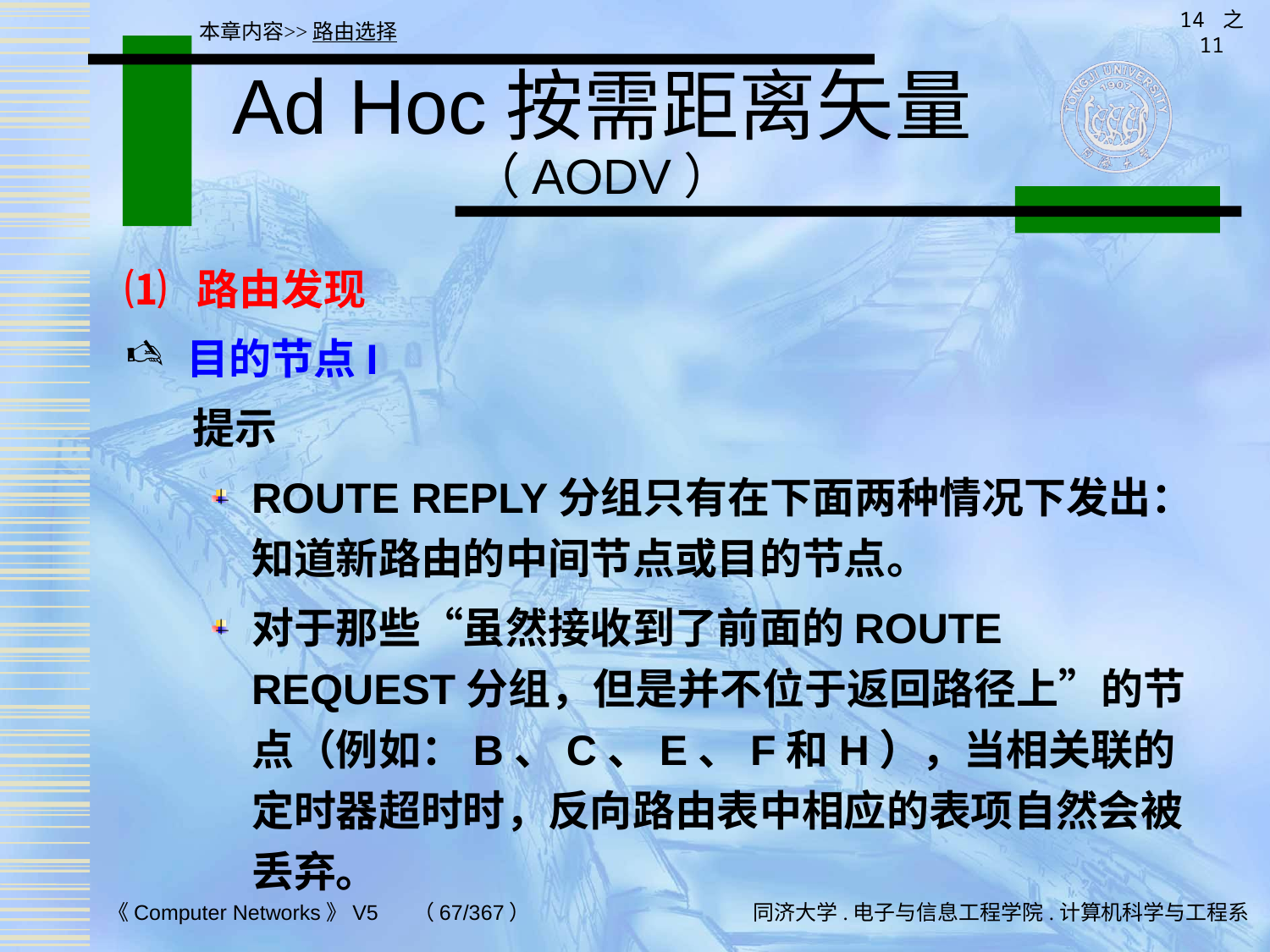

14 之 11
本章内容>>路由选择
# Ad Hoc按需距离矢量（AODV）
⑴  路由发现
目的节点I
      提示
ROUTE REPLY分组只有在下面两种情况下发出：知道新路由的中间节点或目的节点。
对于那些“虽然接收到了前面的ROUTE REQUEST分组，但是并不位于返回路径上”的节点（例如：B、C、E、F和H），当相关联的定时器超时时，反向路由表中相应的表项自然会被丢弃。